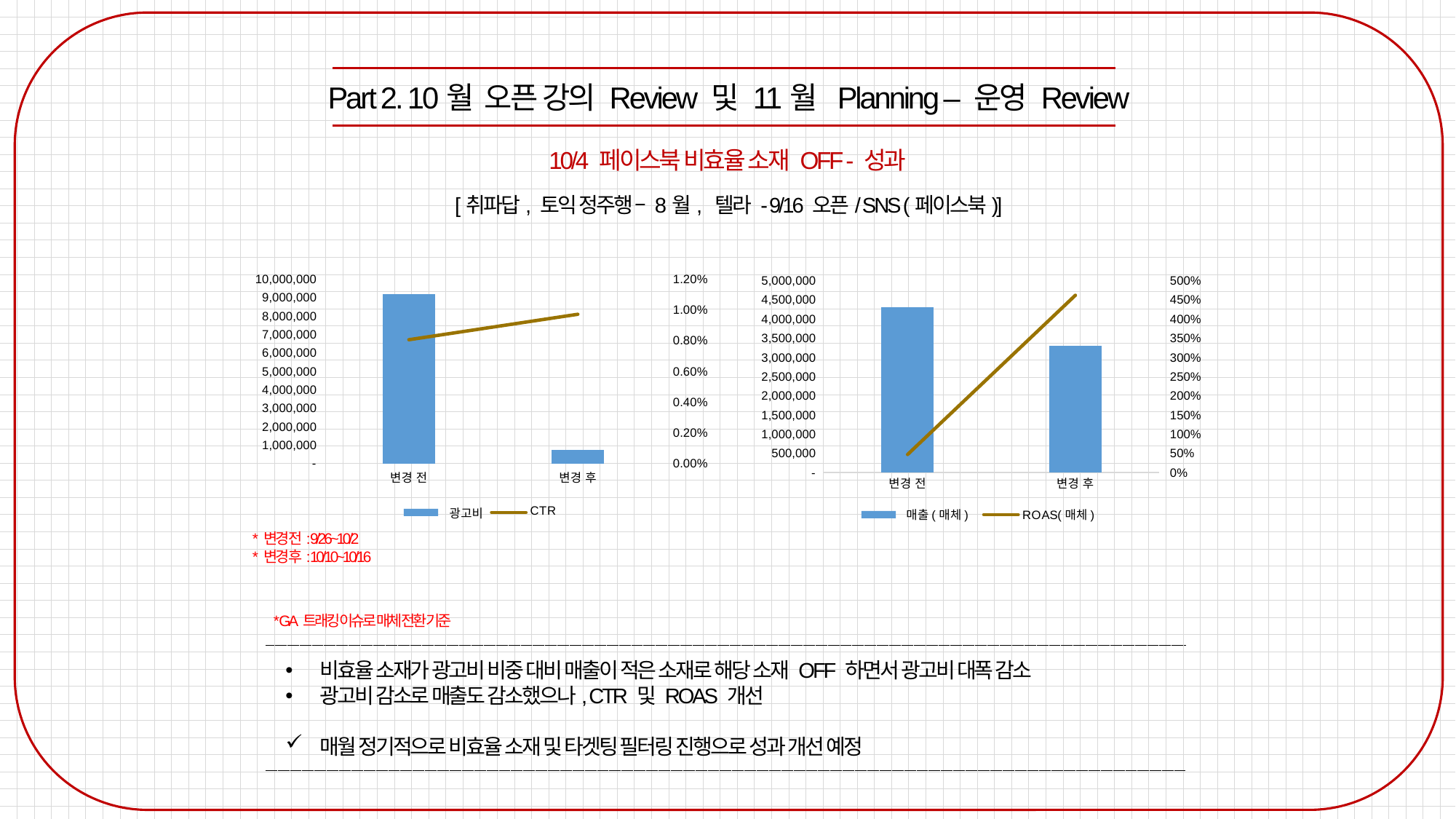

Part 2. 10월  오픈 강의 Review 및 11월  Planning – 운영 Review
10/4 페이스북 비효율 소재 OFF - 성과
[취파답, 토익 정주행 – 8월,  텔라 - 9/16 오픈/ SNS (페이스북)]

### Chart

| Category |  광고비 | CTR |
|---|---|---|
| 변경 전 | 9182095.2608 | 0.008039411533116532 |
| 변경 후 | 714805.6608 | 0.009693436070707486 |

### Chart

| Category |  매출(매체)   | ROAS(매체)  |
|---|---|---|
| 변경 전 | 4294900.0 | 0.4677472709671934 |
| 변경 후 | 3298900.0 | 4.6151005523765996 |
* 변경 전: 9/26~10/2
* 변경 후: 10/10~10/16
* GA 트래킹 이슈로 매체 전환 기준

비효율 소재가 광고비 비중 대비 매출이 적은 소재로 해당 소재 OFF 하면서 광고비 대폭 감소
광고비 감소로 매출도 감소했으나, CTR 및 ROAS 개선

매월 정기적으로 비효율 소재 및 타겟팅 필터링 진행으로 성과 개선 예정